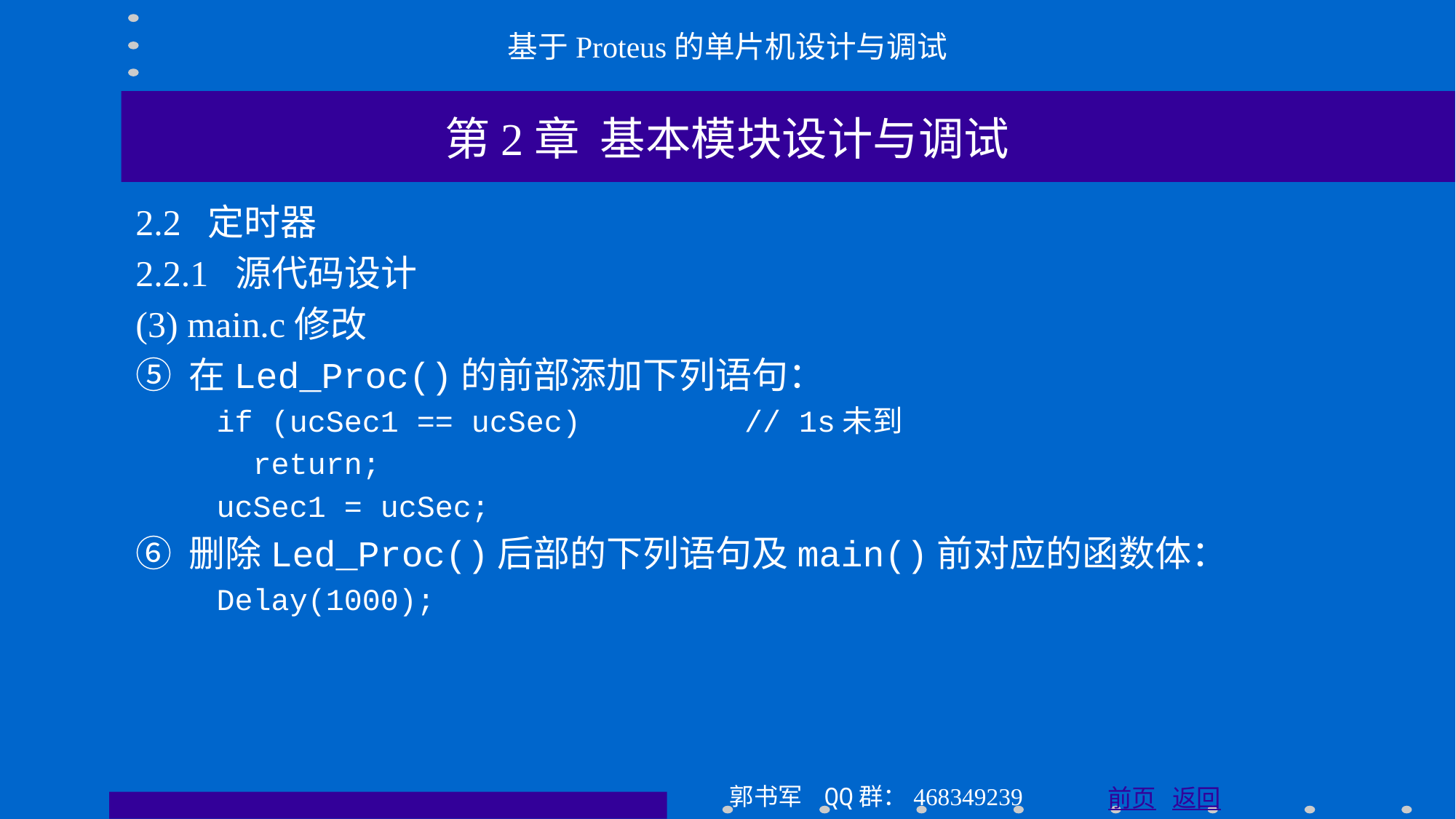

基于Proteus的单片机设计与调试
第2章  基本模块设计与调试
2.2  定时器
2.2.1  源代码设计
(3) main.c修改
⑤ 在Led_Proc()的前部添加下列语句：
  if (ucSec1 == ucSec)         // 1s未到
    return;
  ucSec1 = ucSec;
⑥ 删除Led_Proc()后部的下列语句及main()前对应的函数体：
  Delay(1000);

郭书军   QQ群：468349239
前页   返回